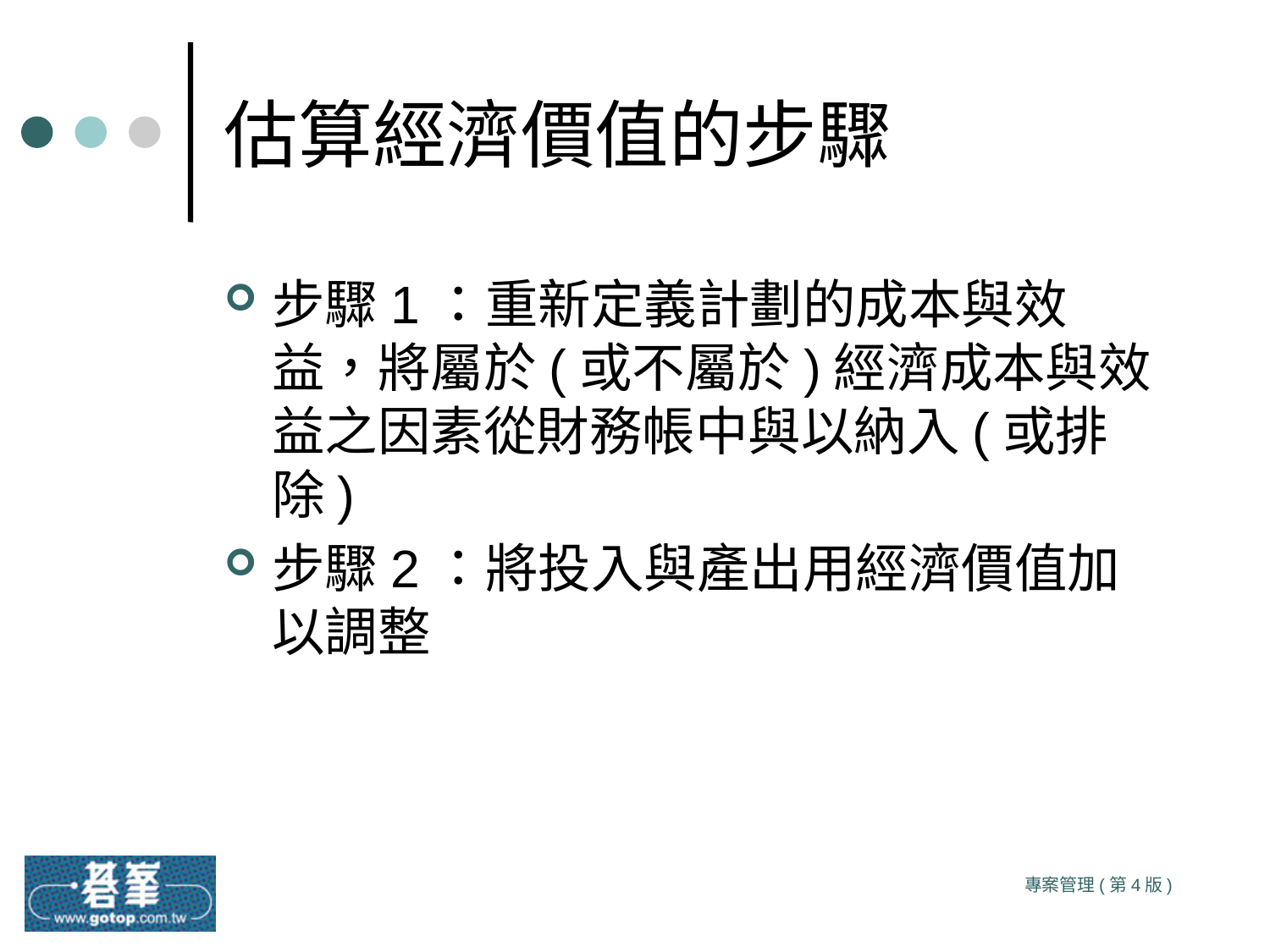

# 估算經濟價值的步驟
步驟1：重新定義計劃的成本與效益，將屬於(或不屬於)經濟成本與效益之因素從財務帳中與以納入(或排除)
步驟2：將投入與產出用經濟價值加以調整
專案管理(第4版)